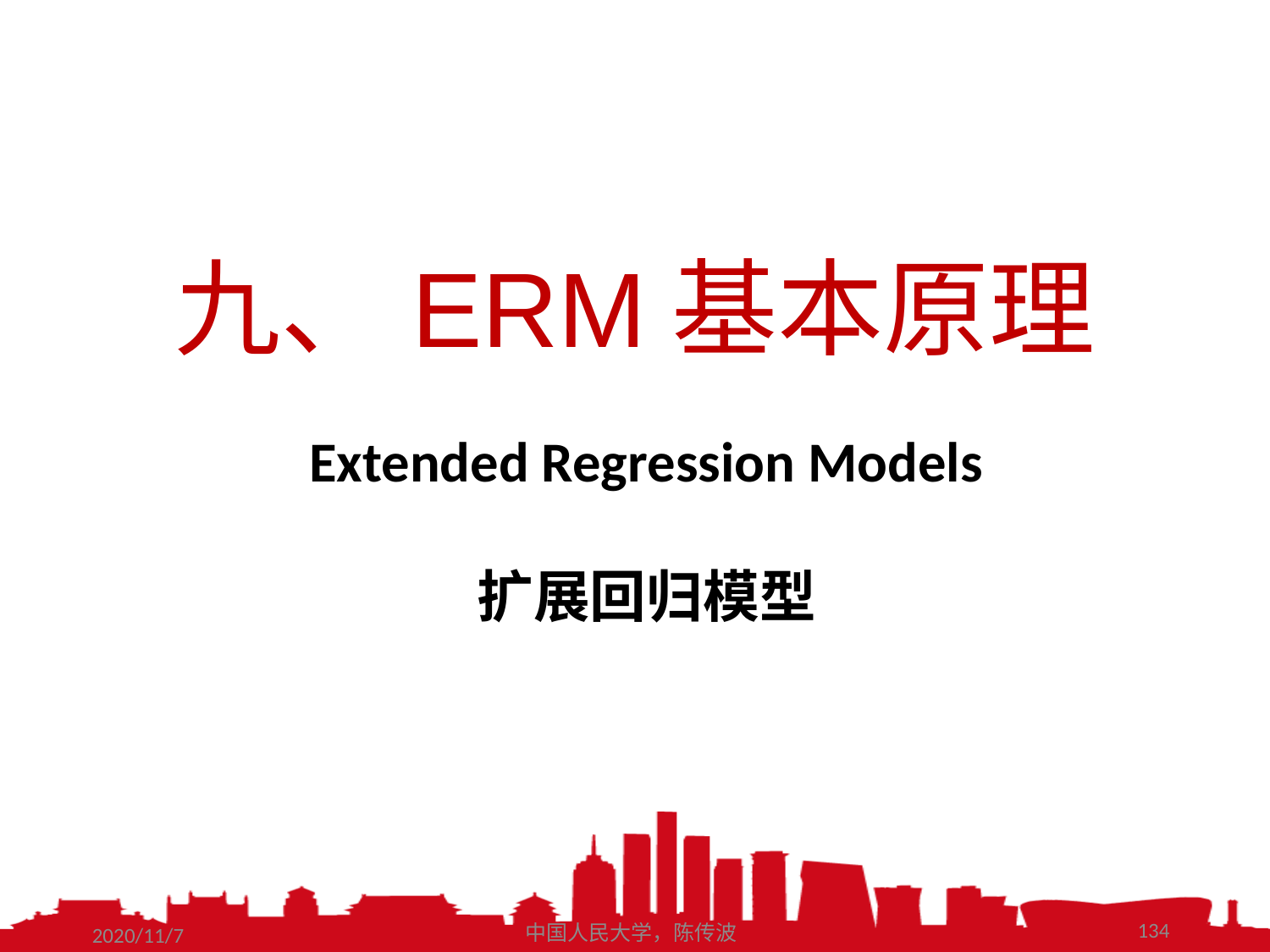

九、ERM基本原理
Extended Regression Models
扩展回归模型
134
2020/11/7
中国人民大学，陈传波